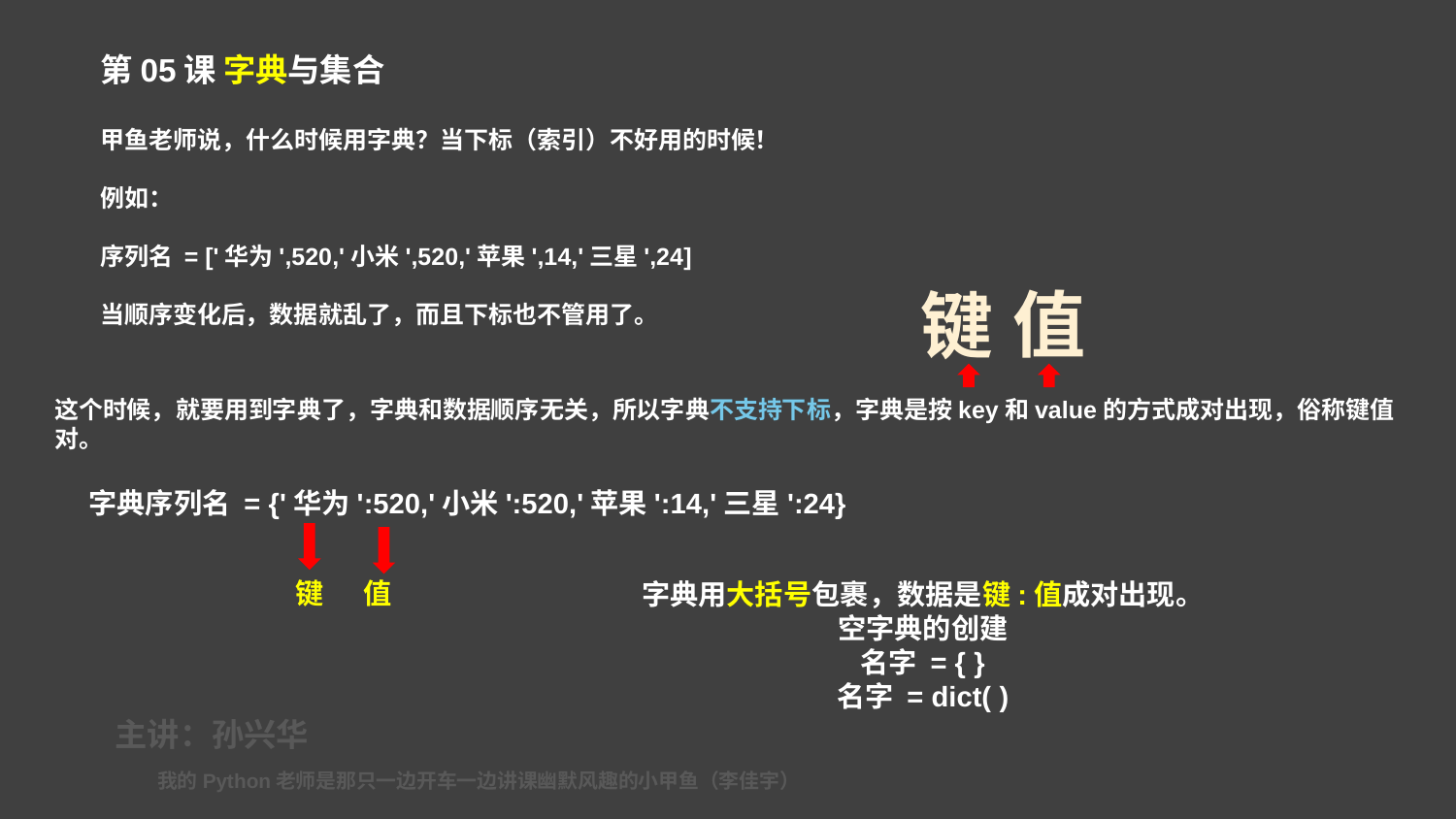

第05课 字典与集合
甲鱼老师说，什么时候用字典？当下标（索引）不好用的时候！

例如：

序列名 = ['华为',520,'小米',520,'苹果',14,'三星',24]

当顺序变化后，数据就乱了，而且下标也不管用了。
值
键

这个时候，就要用到字典了，字典和数据顺序无关，所以字典不支持下标，字典是按key和value的方式成对出现，俗称键值对。
字典序列名 = {'华为':520,'小米':520,'苹果':14,'三星':24}

键      值
字典用大括号包裹，数据是键:值成对出现。
空字典的创建
名字 = { }
名字 = dict( )